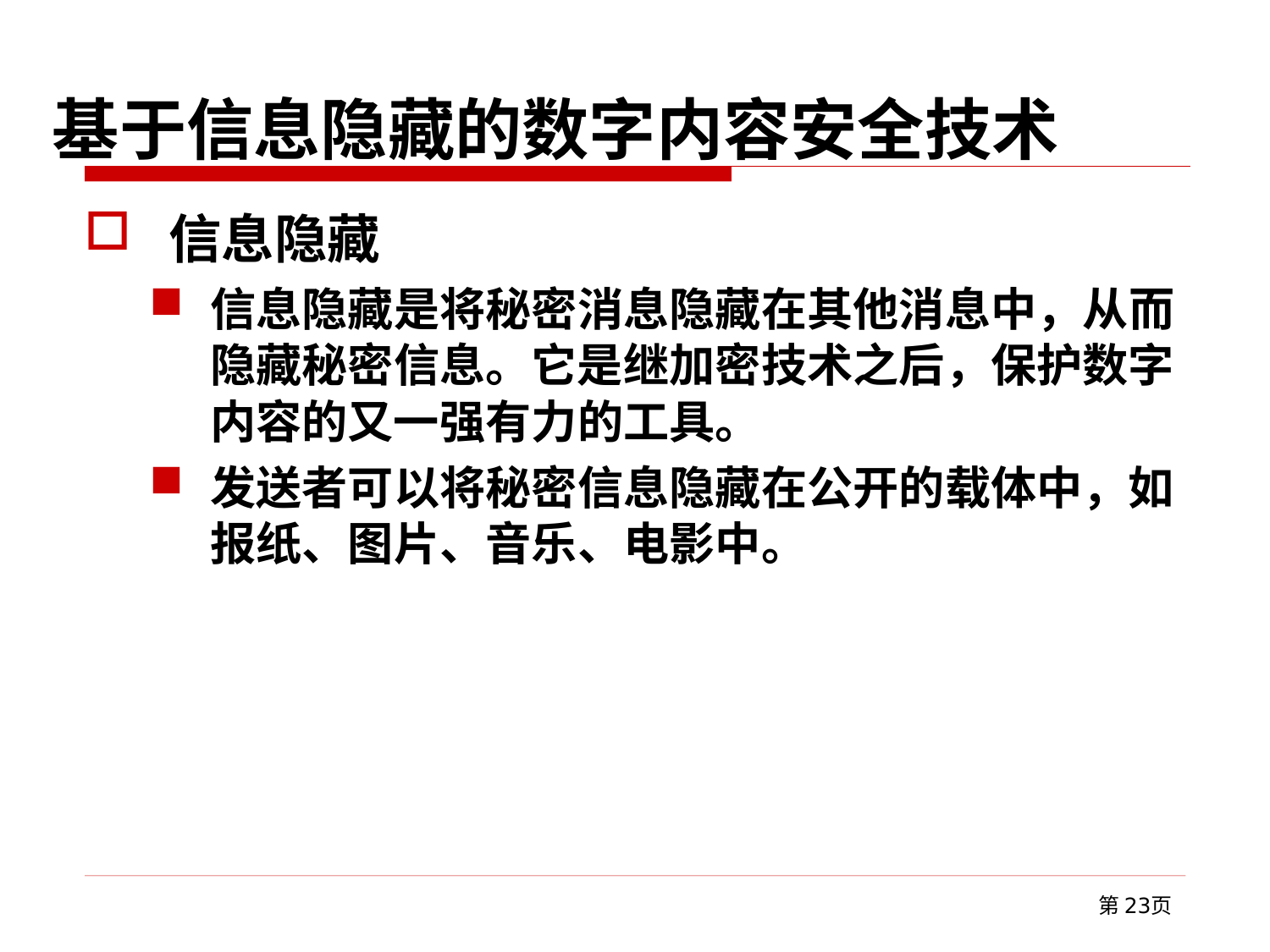

基于信息隐藏的数字内容安全技术
信息隐藏
信息隐藏是将秘密消息隐藏在其他消息中，从而隐藏秘密信息。它是继加密技术之后，保护数字内容的又一强有力的工具。
发送者可以将秘密信息隐藏在公开的载体中，如报纸、图片、音乐、电影中。

23